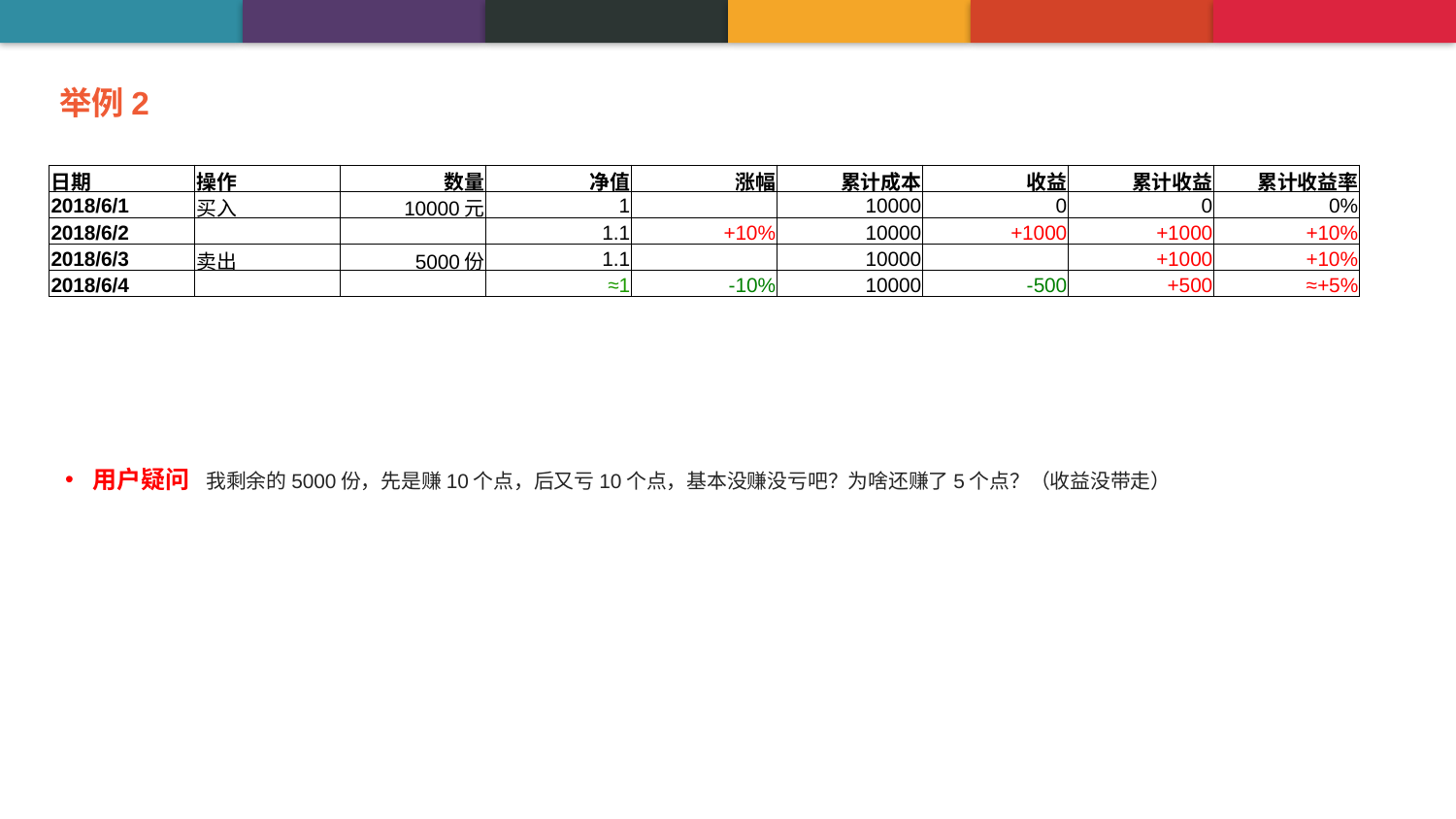

举例2
| 日期 | 操作 | 数量 | 净值 | 涨幅 | 累计成本 | 收益 | 累计收益 | 累计收益率 |
| --- | --- | --- | --- | --- | --- | --- | --- | --- |
| 2018/6/1 | 买入 | 10000元 | 1 |  | 10000 | 0 | 0 | 0% |
| 2018/6/2 |  |  | 1.1 | +10% | 10000 | +1000 | +1000 | +10% |
| 2018/6/3 | 卖出 | 5000份 | 1.1 |  | 10000 |  | +1000 | +10% |
| 2018/6/4 |  |  | ≈1 | -10% | 10000 | -500 | +500 | ≈+5% |
用户疑问   我剩余的5000份，先是赚10个点，后又亏10个点，基本没赚没亏吧？为啥还赚了5个点？（收益没带走）